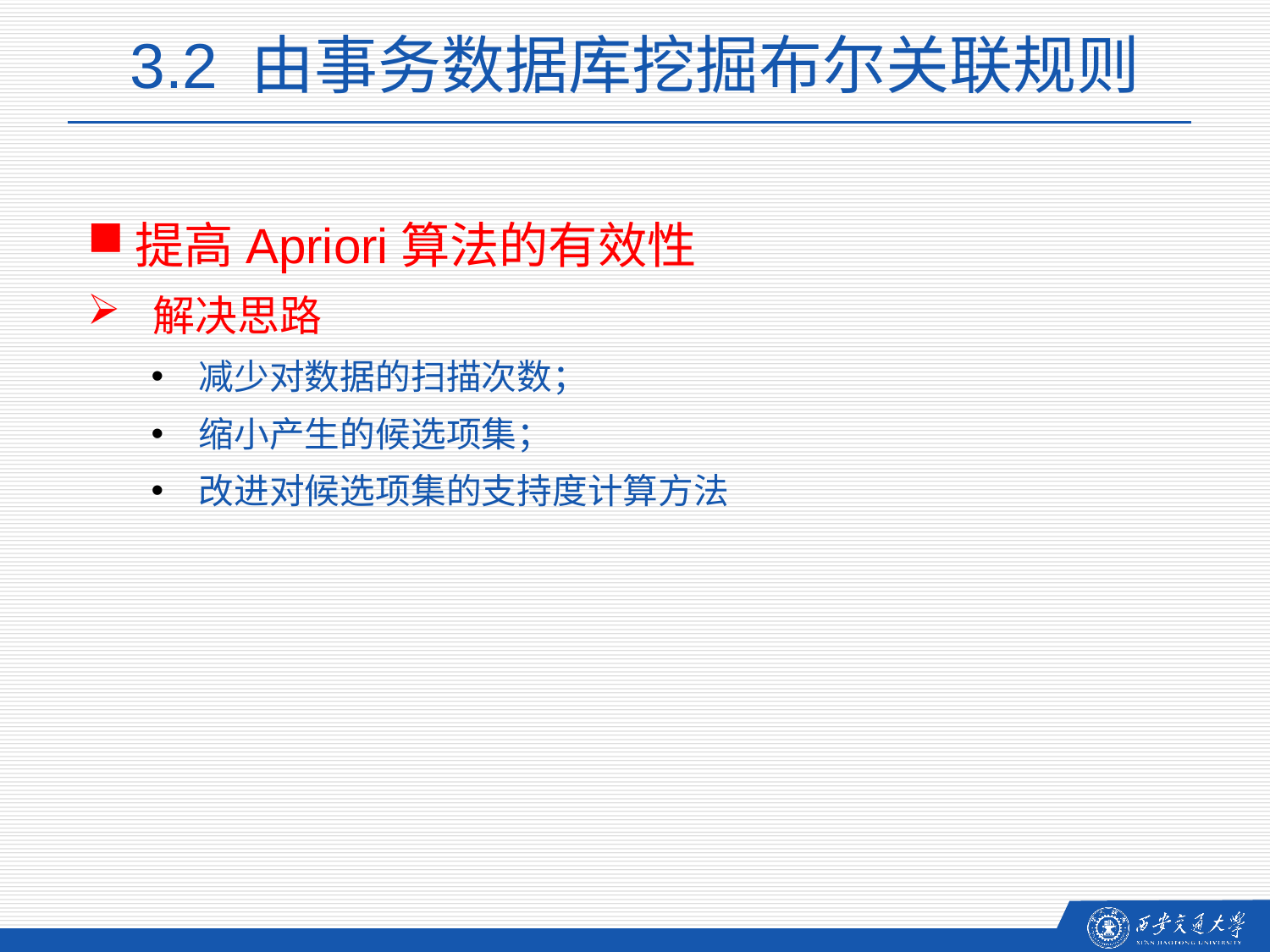

3.2 由事务数据库挖掘布尔关联规则
提高Apriori算法的有效性
解决思路
减少对数据的扫描次数；
缩小产生的候选项集；
改进对候选项集的支持度计算方法